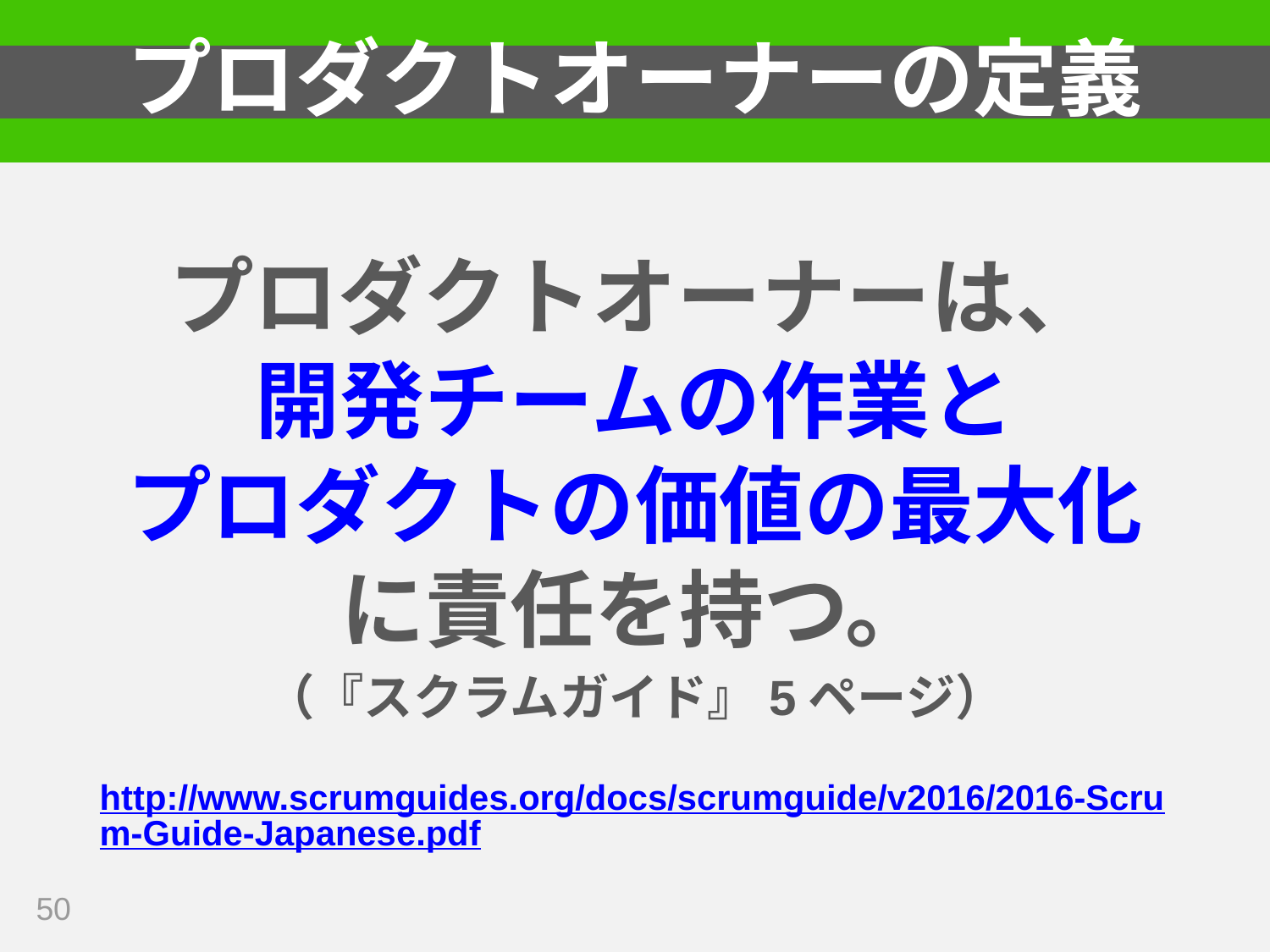

# プロダクトオーナーの定義
プロダクトオーナーは、
開発チームの作業と
プロダクトの価値の最大化
に責任を持つ。
（『スクラムガイド』5ページ）
http://www.scrumguides.org/docs/scrumguide/v2016/2016-Scrum-Guide-Japanese.pdf
50